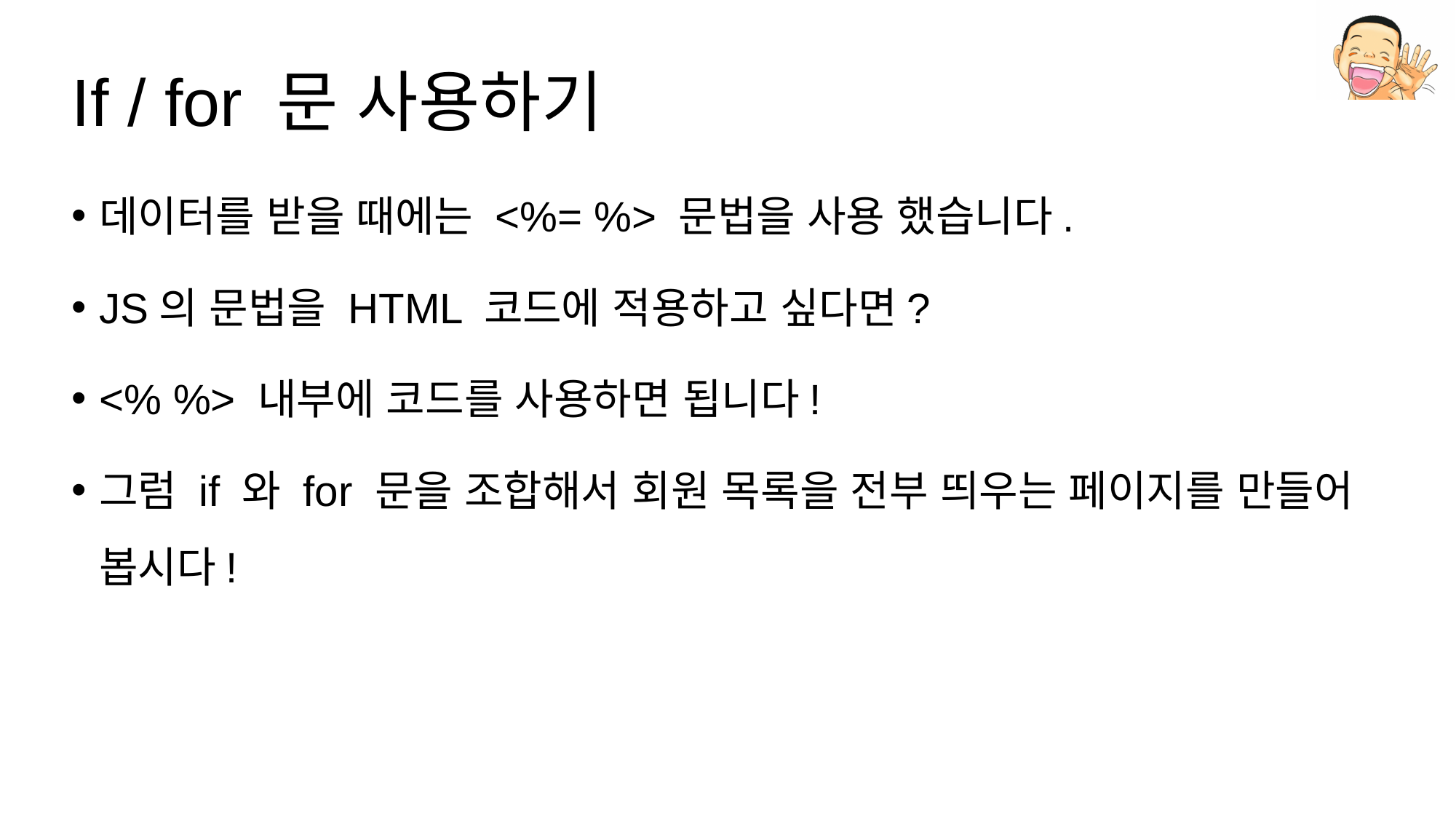

# If / for 문 사용하기
데이터를 받을 때에는 <%= %> 문법을 사용 했습니다.
JS의 문법을 HTML 코드에 적용하고 싶다면?
<% %> 내부에 코드를 사용하면 됩니다!
그럼 if 와 for 문을 조합해서 회원 목록을 전부 띄우는 페이지를 만들어 봅시다!